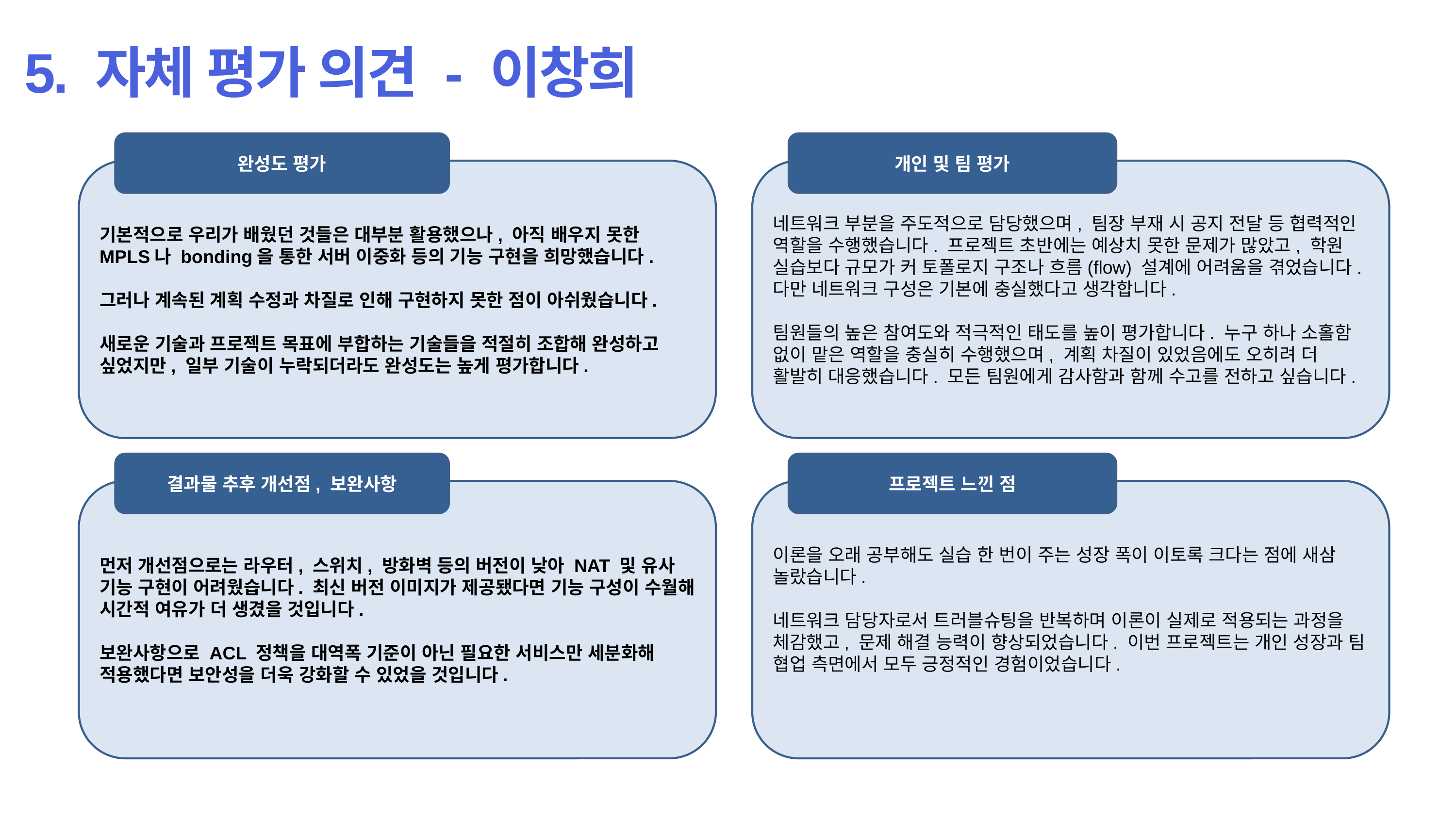

5. 자체 평가 의견 - 이창희
완성도 평가
개인 및 팀 평가
기본적으로 우리가 배웠던 것들은 대부분 활용했으나, 아직 배우지 못한 MPLS나 bonding을 통한 서버 이중화 등의 기능 구현을 희망했습니다.

그러나 계속된 계획 수정과 차질로 인해 구현하지 못한 점이 아쉬웠습니다.

새로운 기술과 프로젝트 목표에 부합하는 기술들을 적절히 조합해 완성하고 싶었지만, 일부 기술이 누락되더라도 완성도는 높게 평가합니다.
네트워크 부분을 주도적으로 담당했으며, 팀장 부재 시 공지 전달 등 협력적인 역할을 수행했습니다. 프로젝트 초반에는 예상치 못한 문제가 많았고, 학원 실습보다 규모가 커 토폴로지 구조나 흐름(flow) 설계에 어려움을 겪었습니다. 다만 네트워크 구성은 기본에 충실했다고 생각합니다.

팀원들의 높은 참여도와 적극적인 태도를 높이 평가합니다. 누구 하나 소홀함 없이 맡은 역할을 충실히 수행했으며, 계획 차질이 있었음에도 오히려 더 활발히 대응했습니다. 모든 팀원에게 감사함과 함께 수고를 전하고 싶습니다.
결과물 추후 개선점, 보완사항
프로젝트 느낀 점
먼저 개선점으로는 라우터, 스위치, 방화벽 등의 버전이 낮아 NAT 및 유사 기능 구현이 어려웠습니다. 최신 버전 이미지가 제공됐다면 기능 구성이 수월해 시간적 여유가 더 생겼을 것입니다.

보완사항으로 ACL 정책을 대역폭 기준이 아닌 필요한 서비스만 세분화해 적용했다면 보안성을 더욱 강화할 수 있었을 것입니다.
이론을 오래 공부해도 실습 한 번이 주는 성장 폭이 이토록 크다는 점에 새삼 놀랐습니다.

네트워크 담당자로서 트러블슈팅을 반복하며 이론이 실제로 적용되는 과정을 체감했고, 문제 해결 능력이 향상되었습니다. 이번 프로젝트는 개인 성장과 팀 협업 측면에서 모두 긍정적인 경험이었습니다.